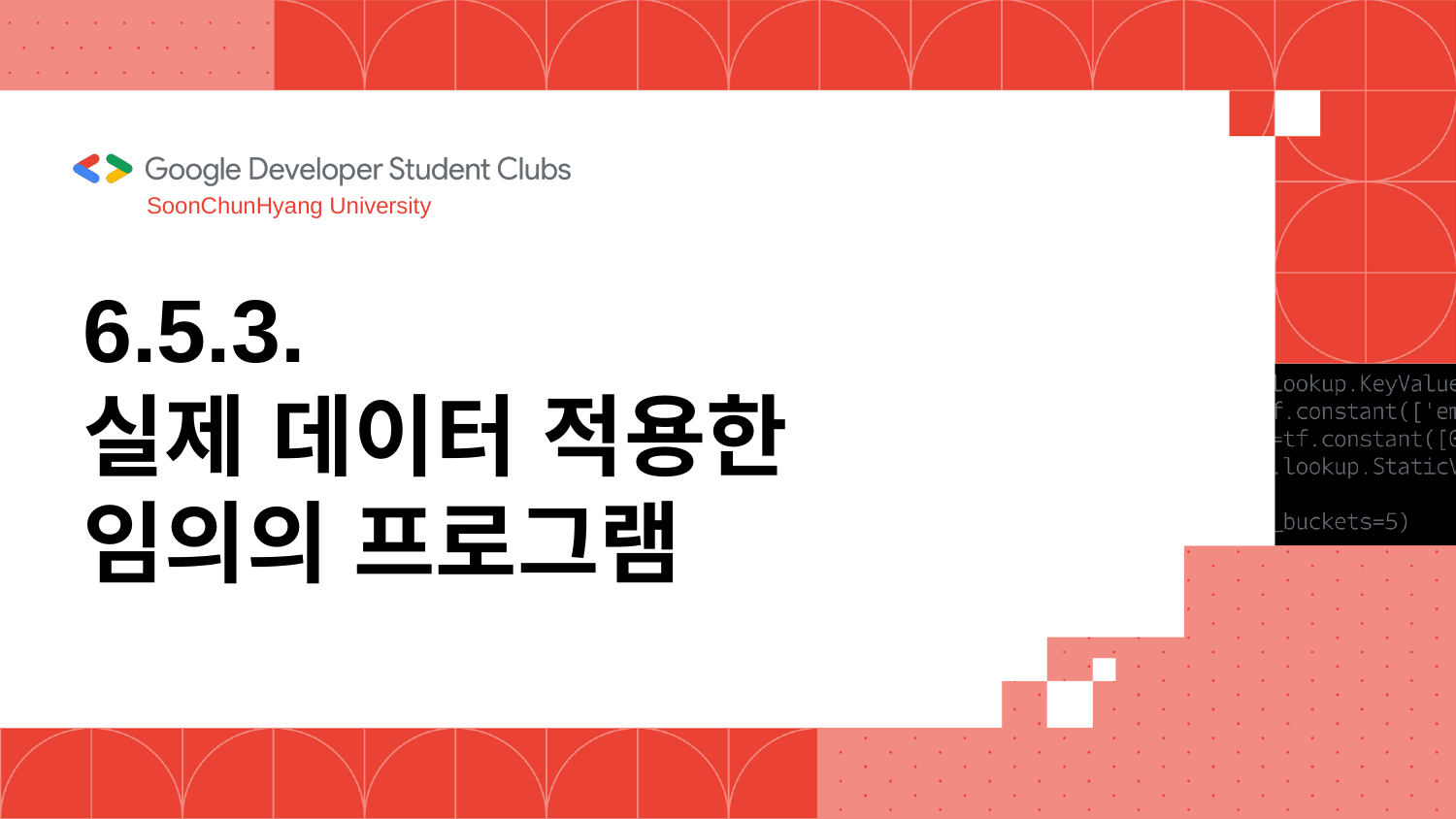

SoonChunHyang University
# 6.5.3. 실제 데이터 적용한 임의의 프로그램